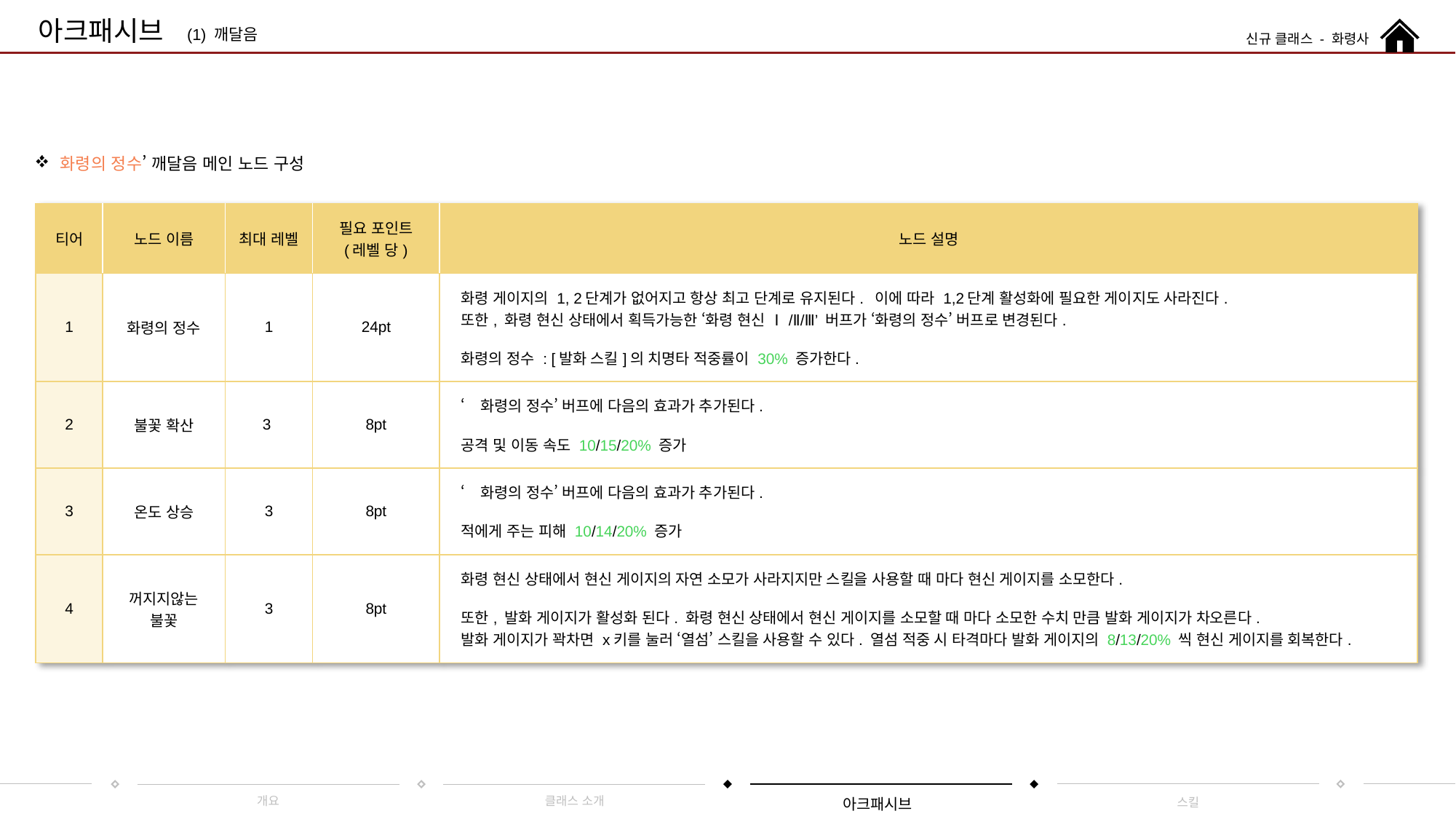

아크패시브
(1) 깨달음

신규 클래스 - 화령사

‘화령의 정수’ 깨달음 메인 노드 구성
| 티어 | 노드 이름 | 최대 레벨 | 필요 포인트 (레벨 당) | 노드 설명 |
| --- | --- | --- | --- | --- |
| 1 | 화령의 정수 | 1 | 24pt | 화령 게이지의 1, 2단계가 없어지고 항상 최고 단계로 유지된다. 이에 따라 1,2단계 활성화에 필요한 게이지도 사라진다. 또한, 화령 현신 상태에서 획득가능한 ‘화령 현신 Ⅰ/Ⅱ/Ⅲ’ 버프가 ‘화령의 정수’ 버프로 변경된다. 화령의 정수 : [발화 스킬]의 치명타 적중률이 30% 증가한다. |
| 2 | 불꽃 확산 | 3 | 8pt | ‘화령의 정수’ 버프에 다음의 효과가 추가된다. 공격 및 이동 속도 10/15/20% 증가 |
| 3 | 온도 상승 | 3 | 8pt | ‘화령의 정수’ 버프에 다음의 효과가 추가된다. 적에게 주는 피해 10/14/20% 증가 |
| 4 | 꺼지지않는 불꽃 | 3 | 8pt | 화령 현신 상태에서 현신 게이지의 자연 소모가 사라지지만 스킬을 사용할 때 마다 현신 게이지를 소모한다. 또한, 발화 게이지가 활성화 된다. 화령 현신 상태에서 현신 게이지를 소모할 때 마다 소모한 수치 만큼 발화 게이지가 차오른다. 발화 게이지가 꽉차면 x키를 눌러 ‘열섬’ 스킬을 사용할 수 있다. 열섬 적중 시 타격마다 발화 게이지의 8/13/20% 씩 현신 게이지를 회복한다. |

개요
클래스 소개
아크패시브
스킬